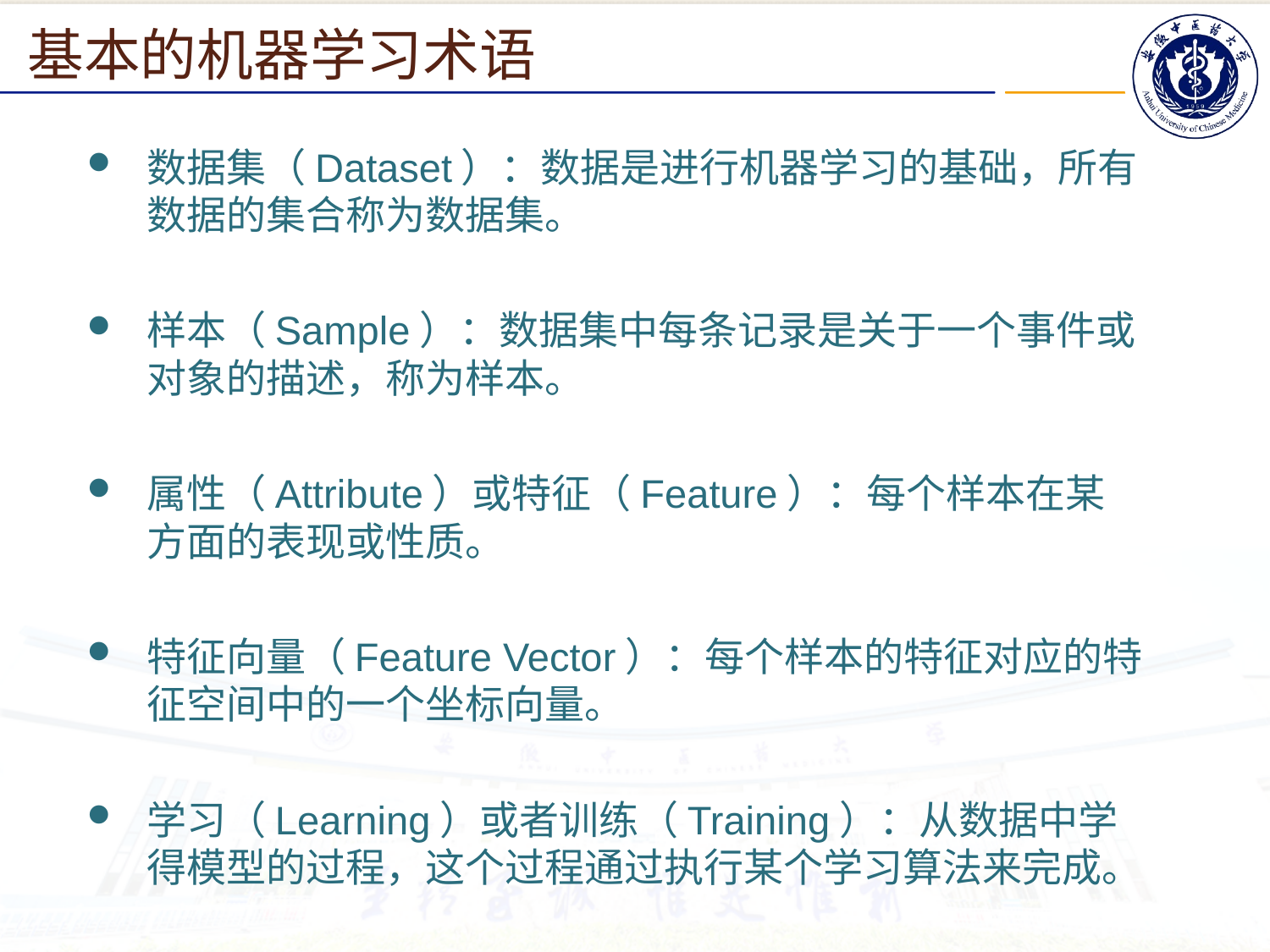

基本的机器学习术语
数据集（Dataset）：数据是进行机器学习的基础，所有数据的集合称为数据集。

样本（Sample）：数据集中每条记录是关于一个事件或对象的描述，称为样本。

属性（Attribute）或特征（Feature）：每个样本在某方面的表现或性质。

特征向量（Feature Vector）：每个样本的特征对应的特征空间中的一个坐标向量。

学习（Learning）或者训练（Training）：从数据中学得模型的过程，这个过程通过执行某个学习算法来完成。